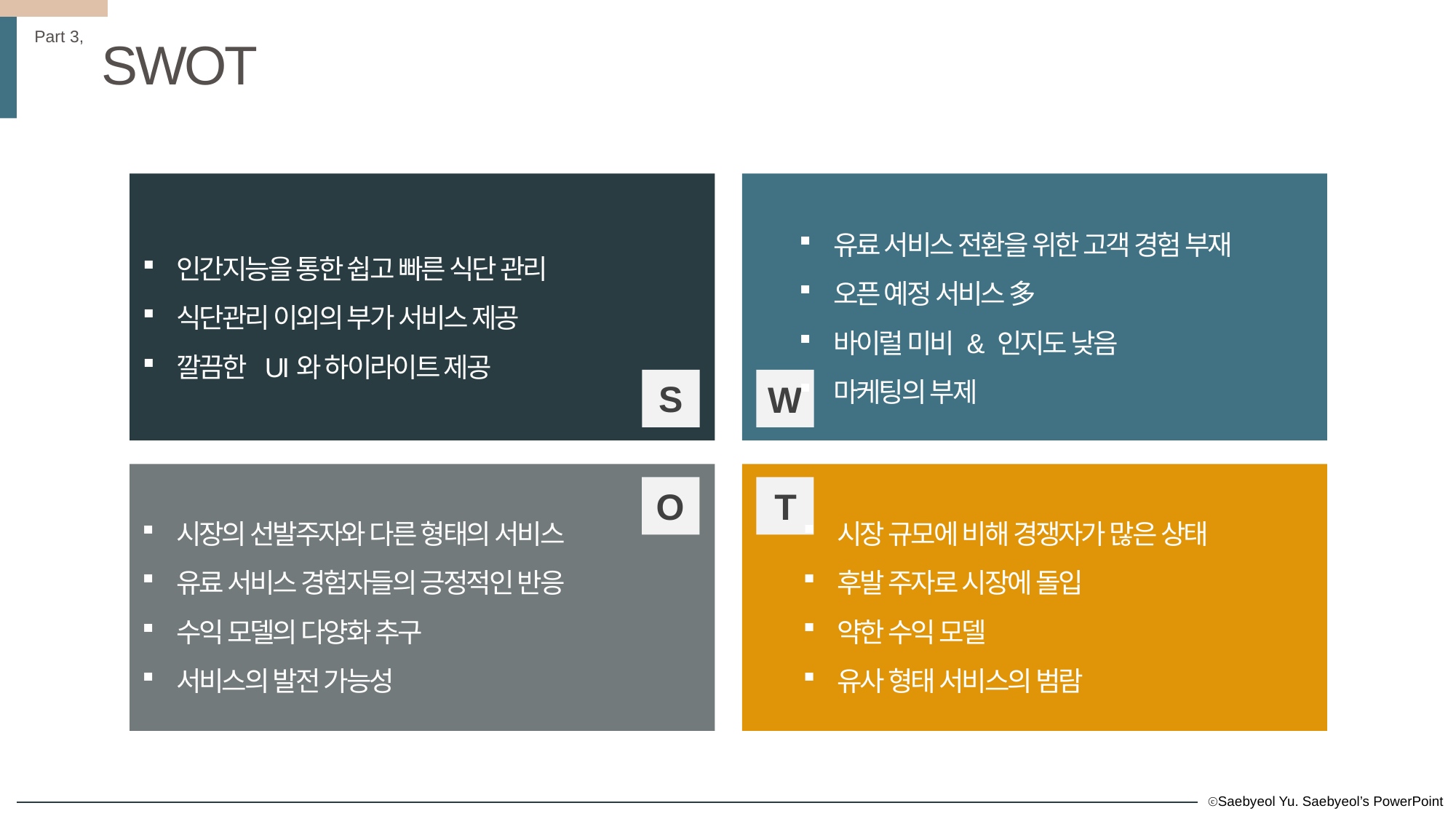

Part 3,
SWOT

유료 서비스 전환을 위한 고객 경험 부재
오픈 예정 서비스 多
바이럴 미비 & 인지도 낮음
마케팅의 부제
인간지능을 통한 쉽고 빠른 식단 관리
식단관리 이외의 부가 서비스 제공
깔끔한  UI와 하이라이트 제공

S
W

T
O
시장 규모에 비해 경쟁자가 많은 상태
후발 주자로 시장에 돌입
약한 수익 모델
유사 형태 서비스의 범람
시장의 선발주자와 다른 형태의 서비스
유료 서비스 경험자들의 긍정적인 반응
수익 모델의 다양화 추구
서비스의 발전 가능성